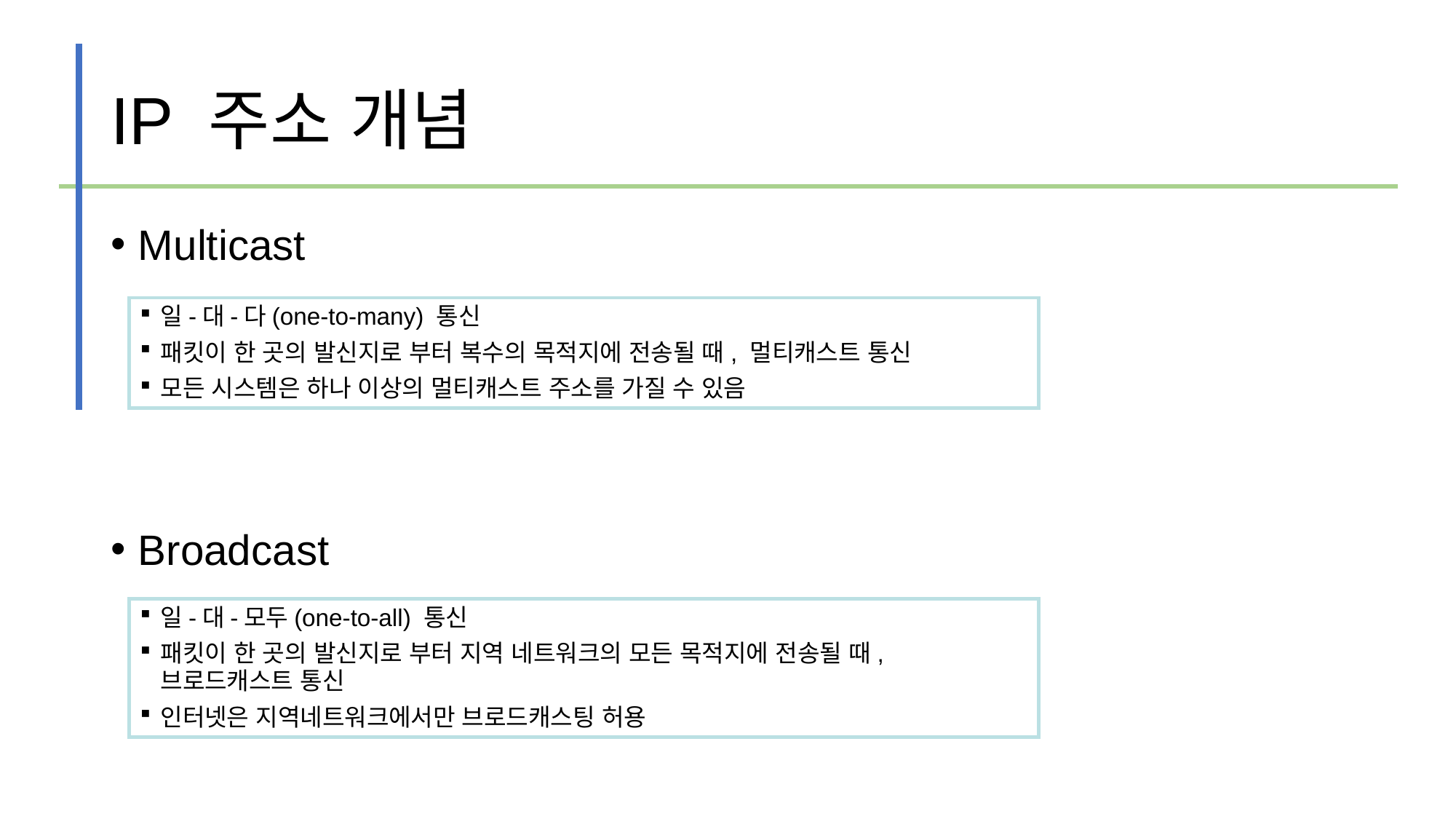

# IP 주소 개념
Multicast

Broadcast

일-대-다(one-to-many) 통신
패킷이 한 곳의 발신지로 부터 복수의 목적지에 전송될 때, 멀티캐스트 통신
모든 시스템은 하나 이상의 멀티캐스트 주소를 가질 수 있음
일-대-모두(one-to-all) 통신
패킷이 한 곳의 발신지로 부터 지역 네트워크의 모든 목적지에 전송될 때, 브로드캐스트 통신
인터넷은 지역네트워크에서만 브로드캐스팅 허용